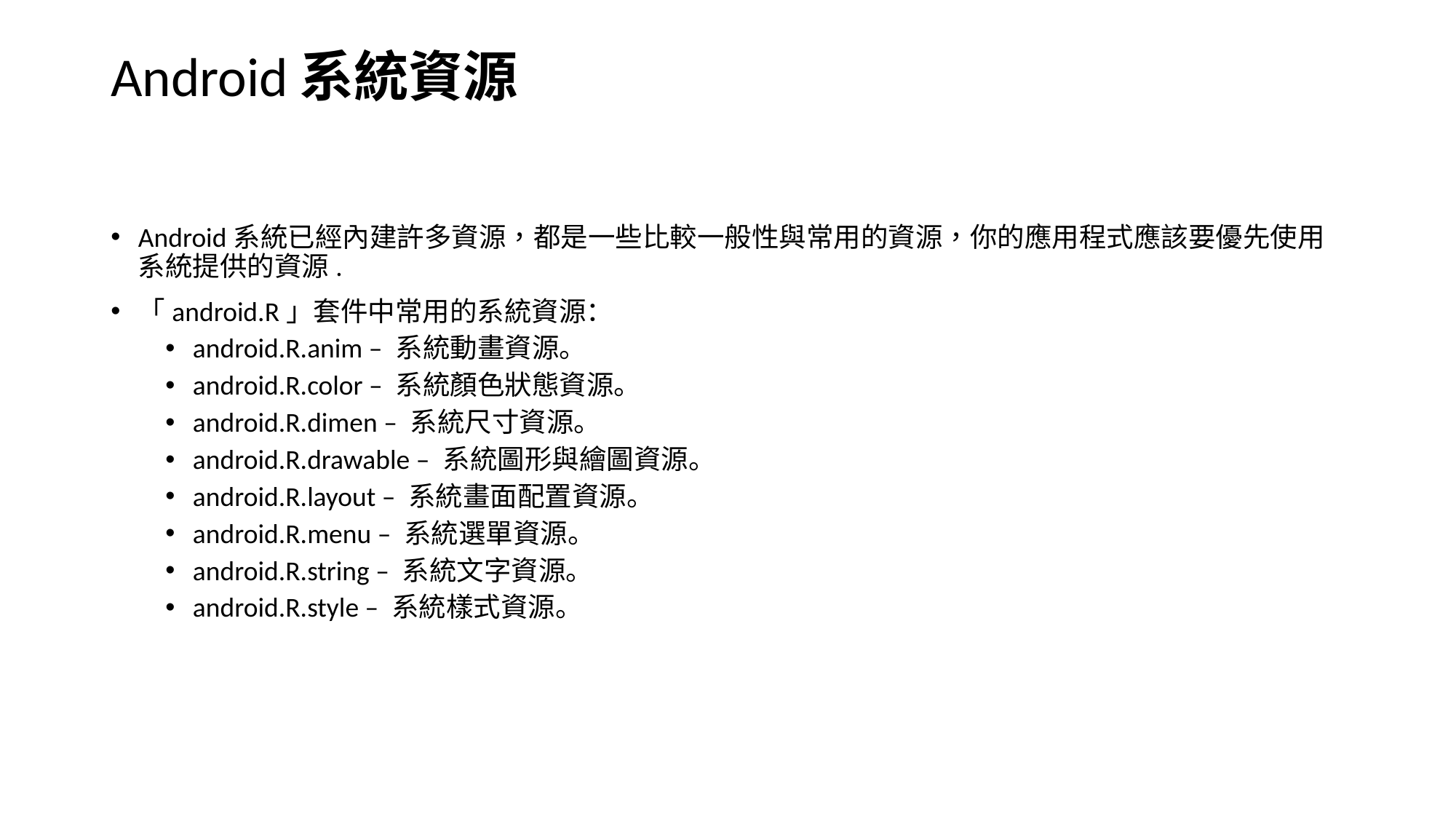

# Android系統資源
Android系統已經內建許多資源，都是一些比較一般性與常用的資源，你的應用程式應該要優先使用系統提供的資源.
「android.R」套件中常用的系統資源：
android.R.anim – 系統動畫資源。
android.R.color – 系統顏色狀態資源。
android.R.dimen – 系統尺寸資源。
android.R.drawable – 系統圖形與繪圖資源。
android.R.layout – 系統畫面配置資源。
android.R.menu – 系統選單資源。
android.R.string – 系統文字資源。
android.R.style – 系統樣式資源。